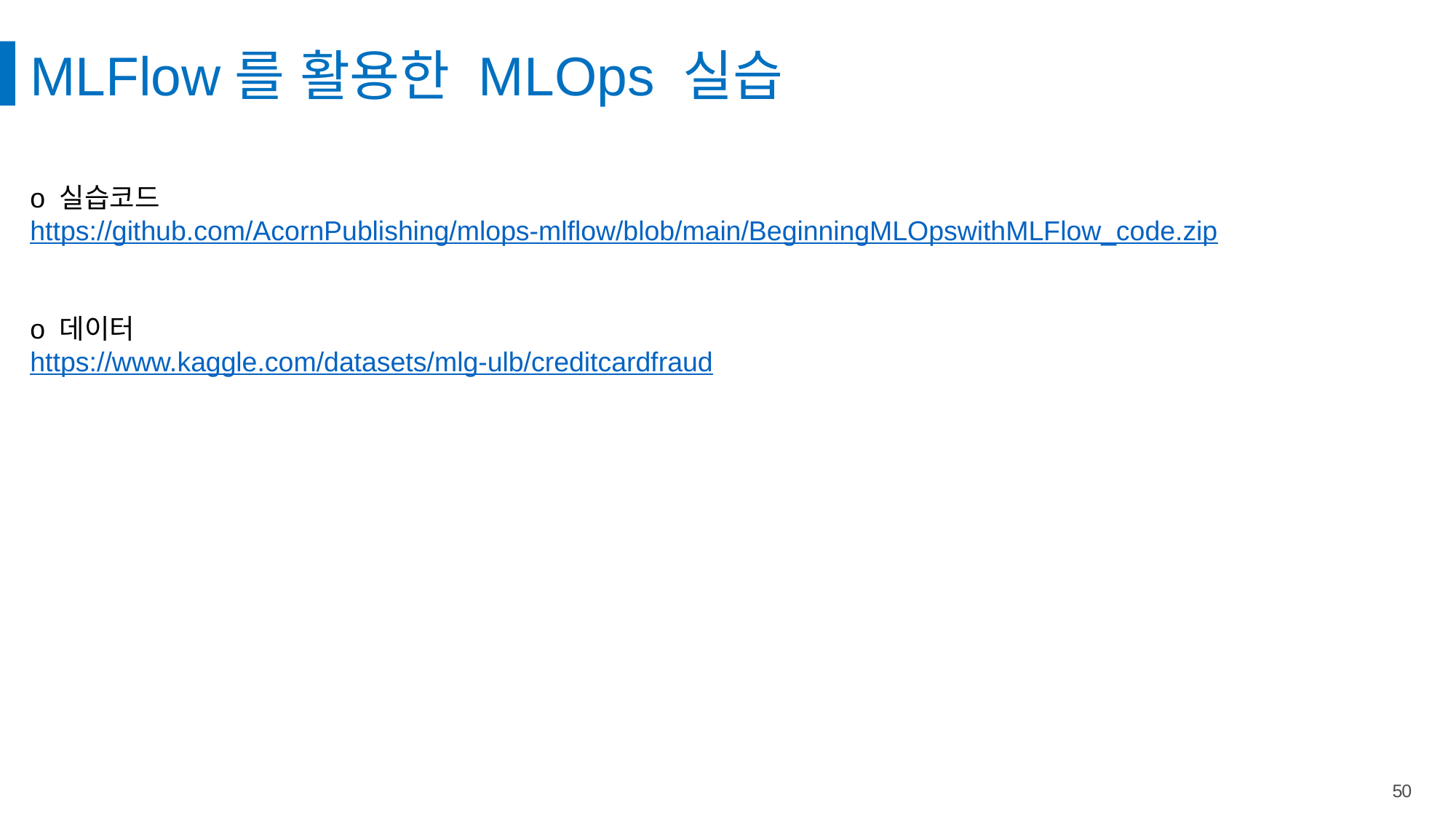

MLFlow를 활용한 MLOps 실습
o 실습코드
https://github.com/AcornPublishing/mlops-mlflow/blob/main/BeginningMLOpswithMLFlow_code.zip

o 데이터
https://www.kaggle.com/datasets/mlg-ulb/creditcardfraud